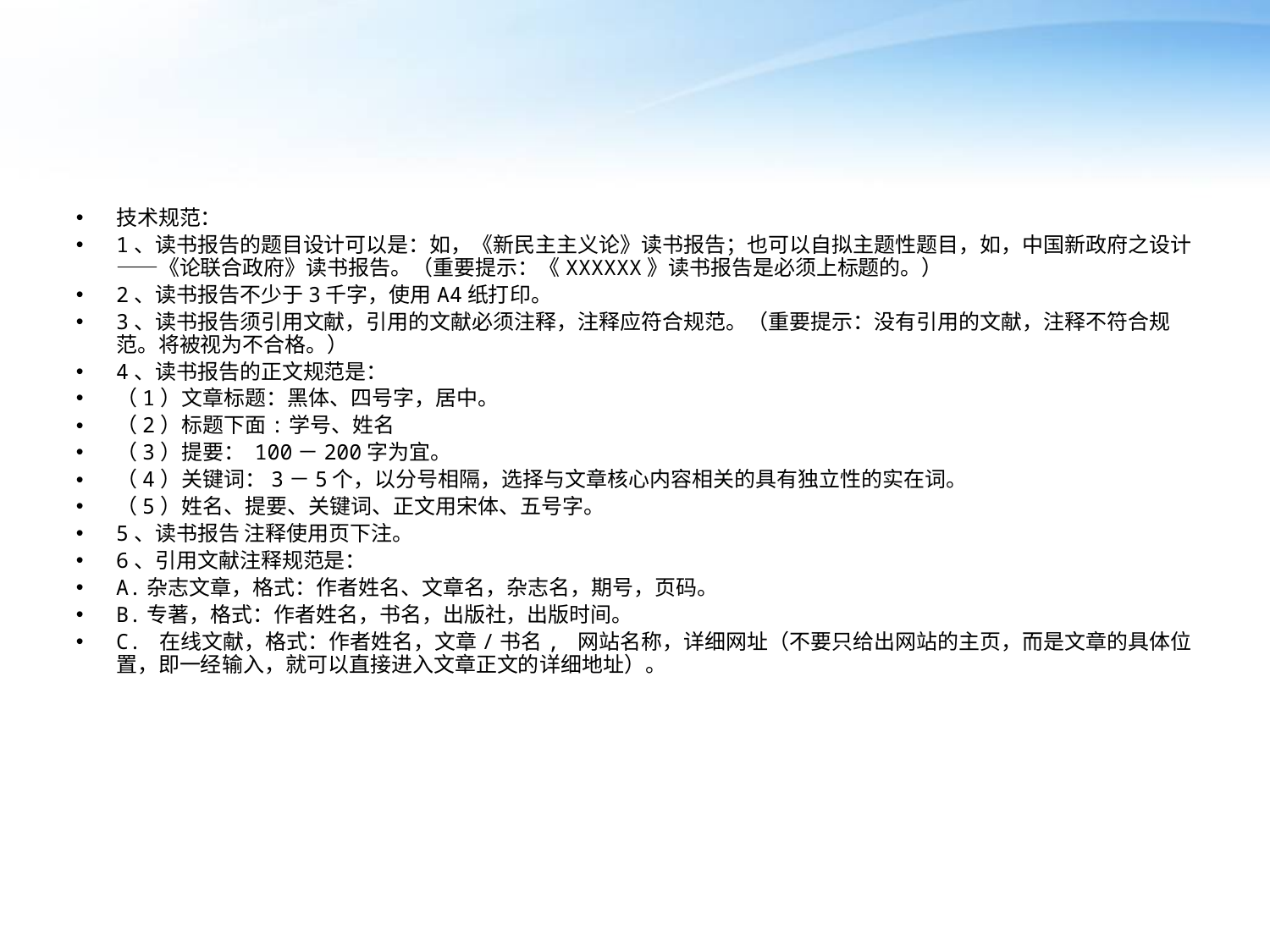

#
技术规范：
1、读书报告的题目设计可以是：如，《新民主主义论》读书报告；也可以自拟主题性题目，如，中国新政府之设计——《论联合政府》读书报告。（重要提示：《XXXXXX》读书报告是必须上标题的。）
2、读书报告不少于3千字，使用A4纸打印。
3、读书报告须引用文献，引用的文献必须注释，注释应符合规范。（重要提示：没有引用的文献，注释不符合规范。将被视为不合格。）
4、读书报告的正文规范是：
（1）文章标题：黑体、四号字，居中。
（2）标题下面:学号、姓名
（3）提要： 100－200字为宜。
（4）关键词：3－5个，以分号相隔，选择与文章核心内容相关的具有独立性的实在词。
（5）姓名、提要、关键词、正文用宋体、五号字。
5、读书报告 注释使用页下注。
6、引用文献注释规范是：
A.杂志文章，格式：作者姓名、文章名，杂志名，期号，页码。
B.专著，格式：作者姓名，书名，出版社，出版时间。
C. 在线文献，格式：作者姓名，文章/书名, 网站名称，详细网址（不要只给出网站的主页，而是文章的具体位置，即一经输入，就可以直接进入文章正文的详细地址）。